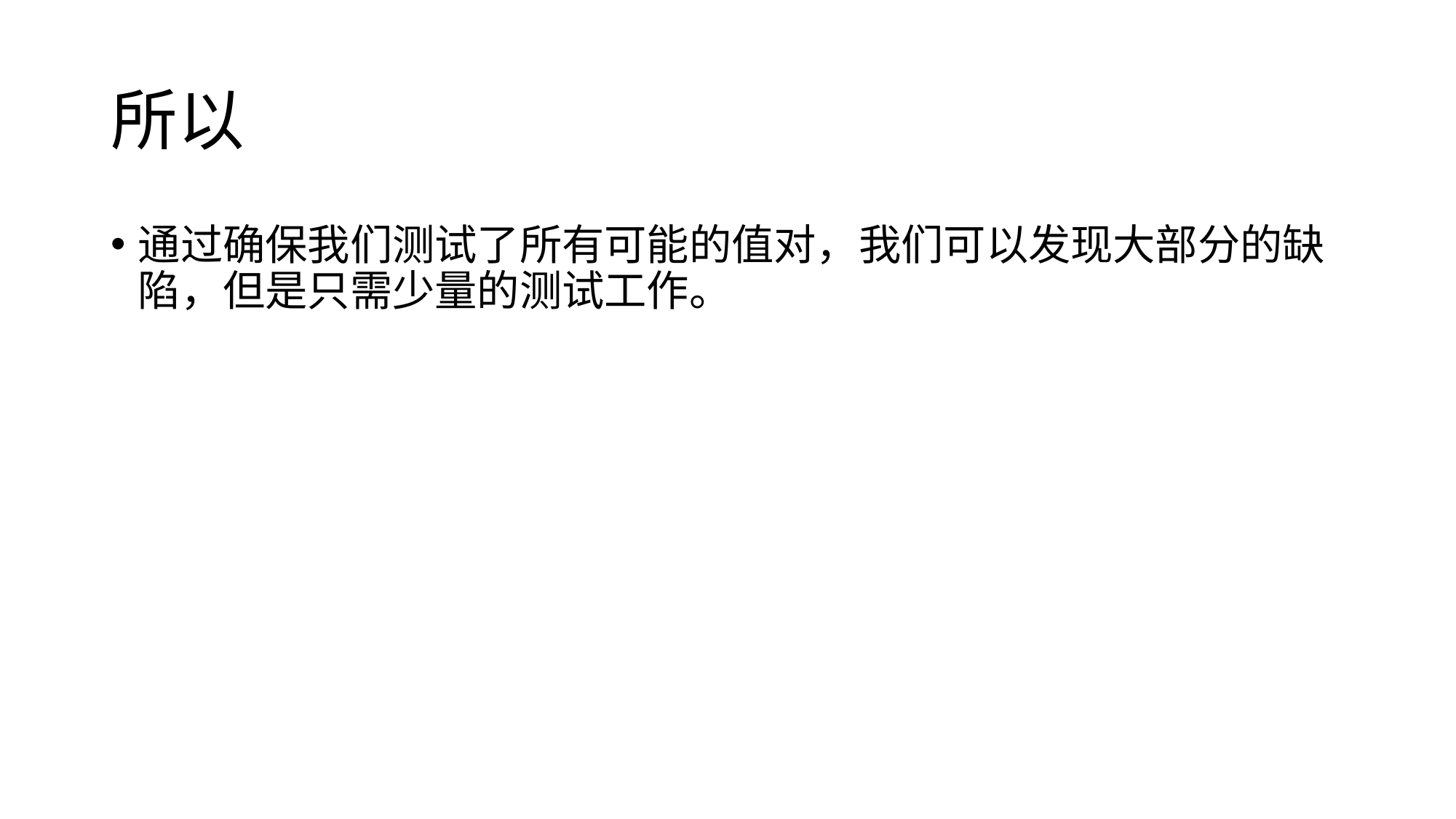

# 所以
通过确保我们测试了所有可能的值对，我们可以发现大部分的缺陷，但是只需少量的测试工作。